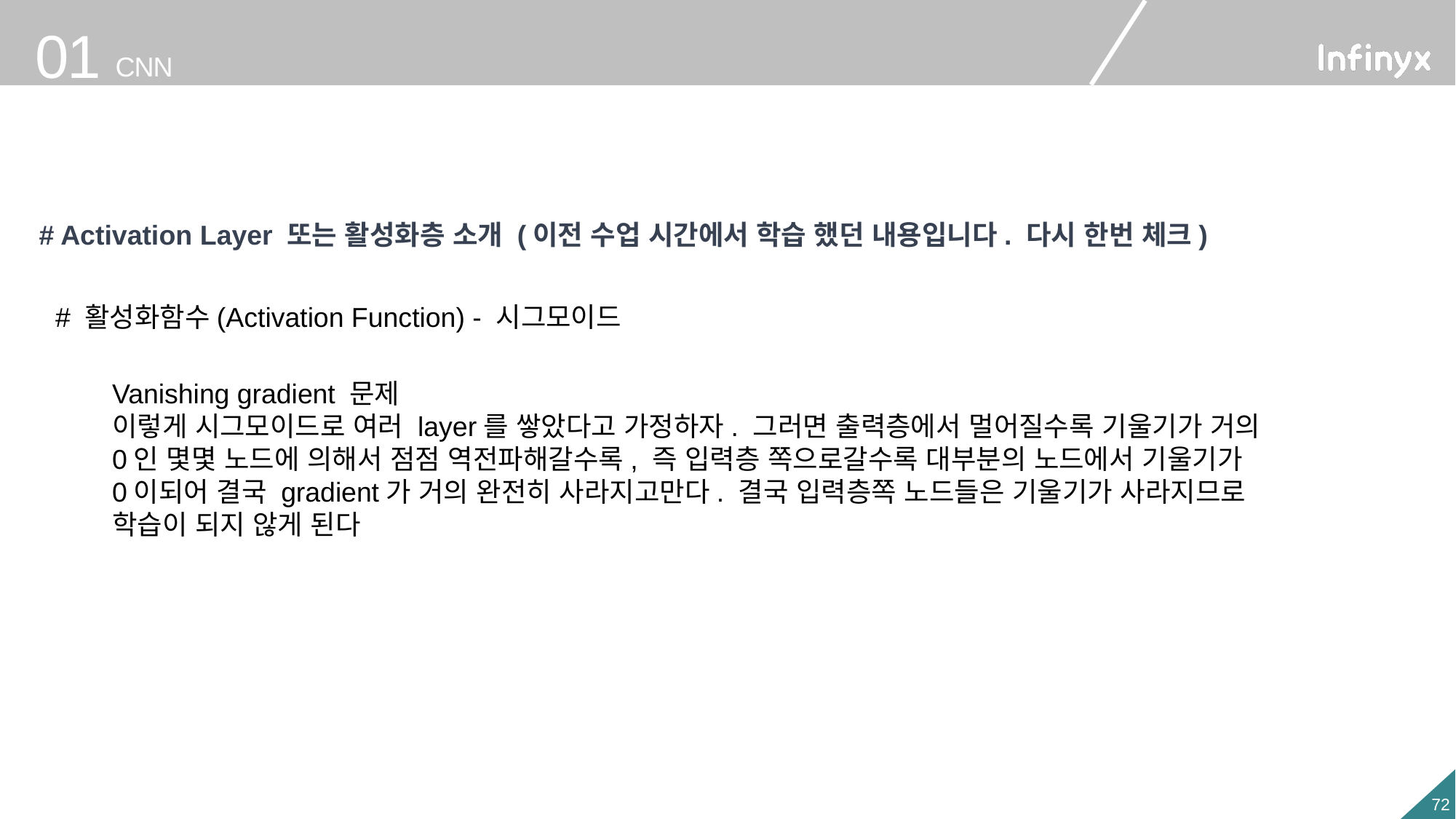

# Activation Layer 또는 활성화층 소개 (이전 수업 시간에서 학습 했던 내용입니다. 다시 한번 체크)
# 활성화함수(Activation Function) - 시그모이드
Vanishing gradient 문제
이렇게 시그모이드로 여러 layer를 쌓았다고 가정하자. 그러면 출력층에서 멀어질수록 기울기가 거의 0인 몇몇 노드에 의해서 점점 역전파해갈수록, 즉 입력층 쪽으로갈수록 대부분의 노드에서 기울기가 0이되어 결국 gradient가 거의 완전히 사라지고만다. 결국 입력층쪽 노드들은 기울기가 사라지므로 학습이 되지 않게 된다